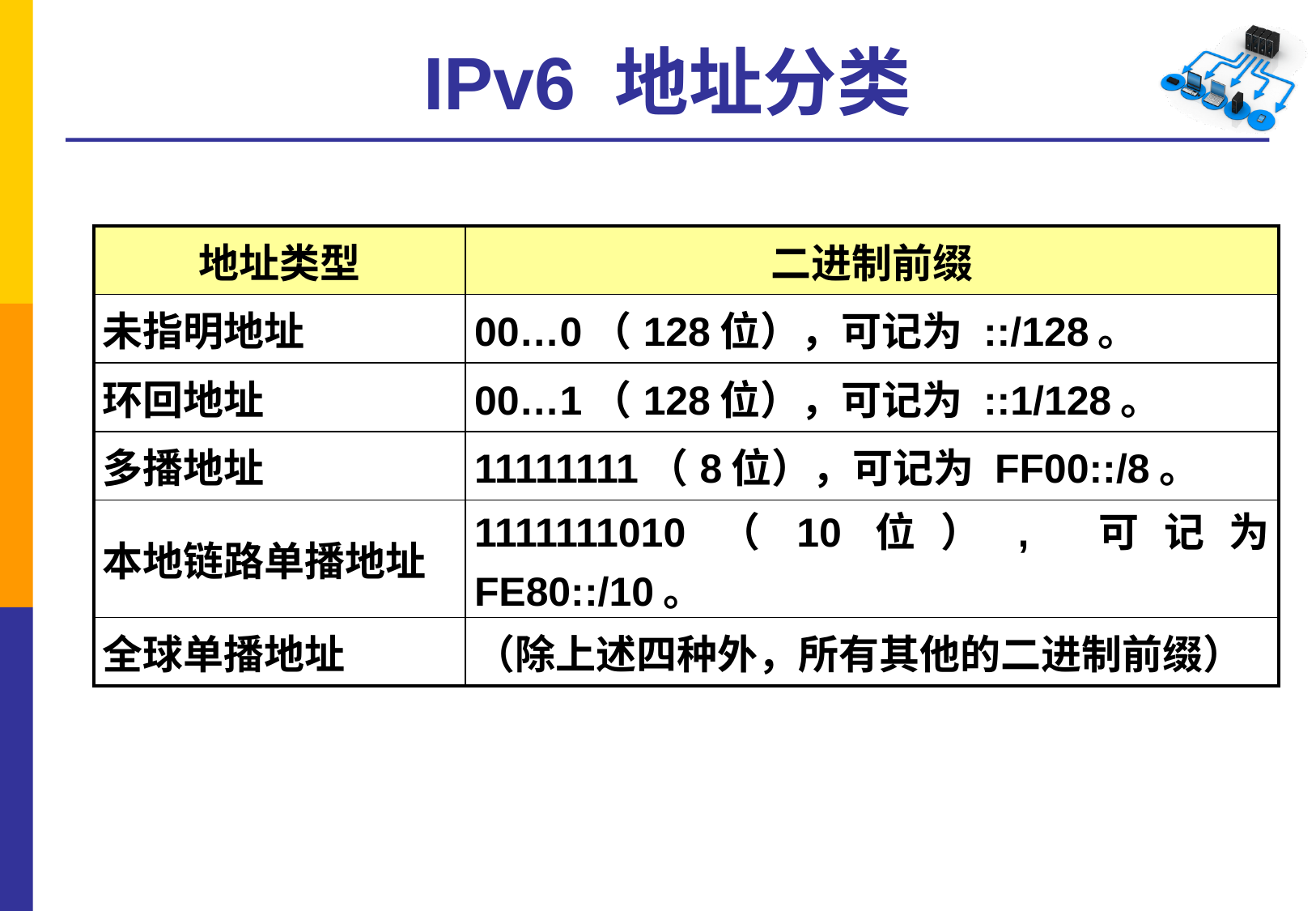

# IPv6 地址分类
| 地址类型 | 二进制前缀 |
| --- | --- |
| 未指明地址 | 00…0（128位），可记为 ::/128。 |
| 环回地址 | 00…1（128位），可记为 ::1/128。 |
| 多播地址 | 11111111（8位），可记为 FF00::/8。 |
| 本地链路单播地址 | 1111111010（10位）, 可记为 FE80::/10。 |
| 全球单播地址 | （除上述四种外，所有其他的二进制前缀） |